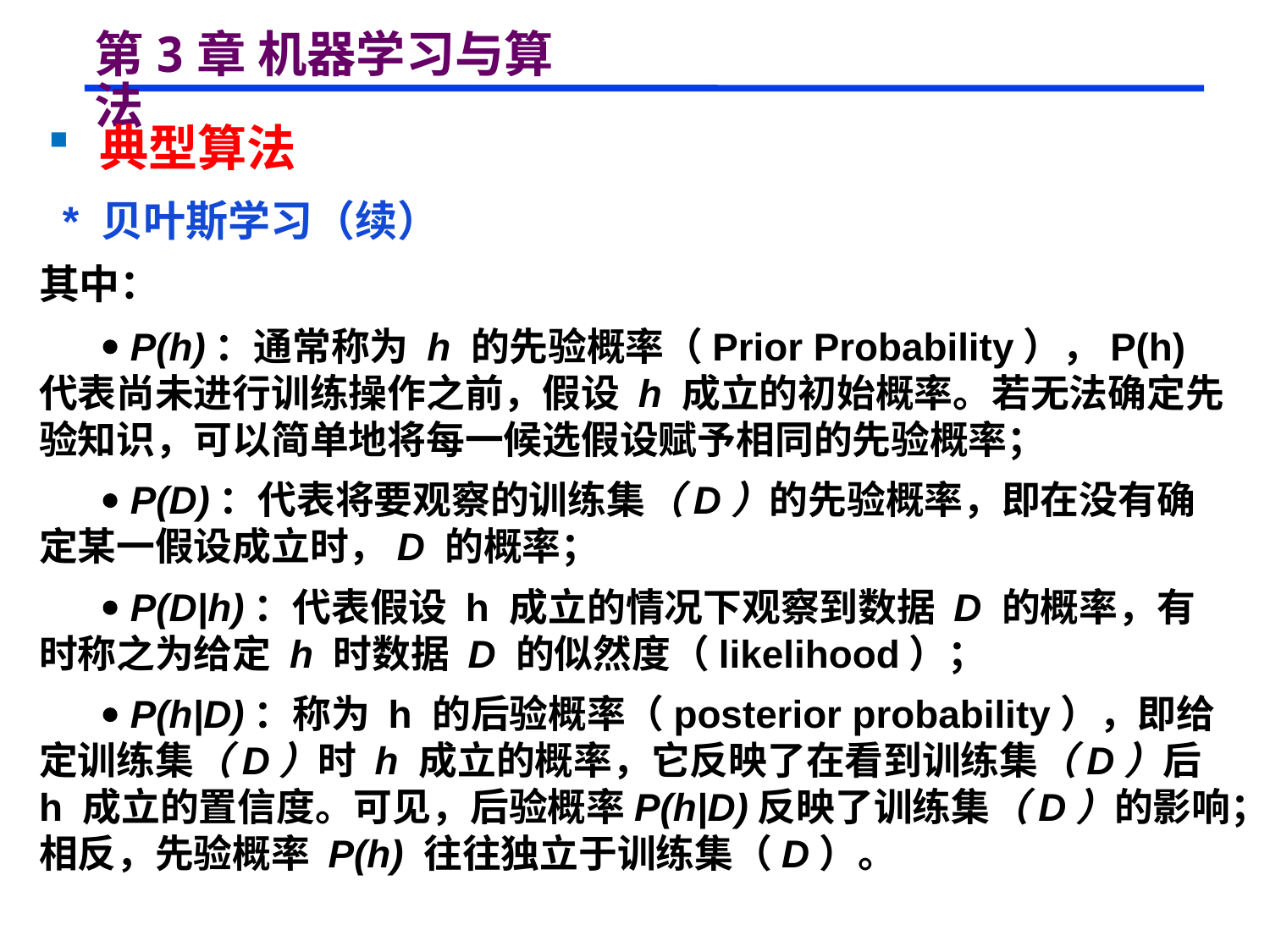

# 第3章 机器学习与算法
 典型算法
  * 贝叶斯学习（续）
其中：
      • P(h)：通常称为 h 的先验概率（Prior Probability），P(h)代表尚未进行训练操作之前，假设 h 成立的初始概率。若无法确定先验知识，可以简单地将每一候选假设赋予相同的先验概率；
      • P(D)：代表将要观察的训练集（D）的先验概率，即在没有确定某一假设成立时，D 的概率；
      • P(D|h)：代表假设 h 成立的情况下观察到数据 D 的概率，有时称之为给定 h 时数据 D 的似然度（likelihood）；
      • P(h|D)：称为 h 的后验概率（posterior probability），即给定训练集（D）时 h 成立的概率，它反映了在看到训练集（D）后 h 成立的置信度。可见，后验概率P(h|D)反映了训练集（D）的影响；相反，先验概率 P(h) 往往独立于训练集（D）。